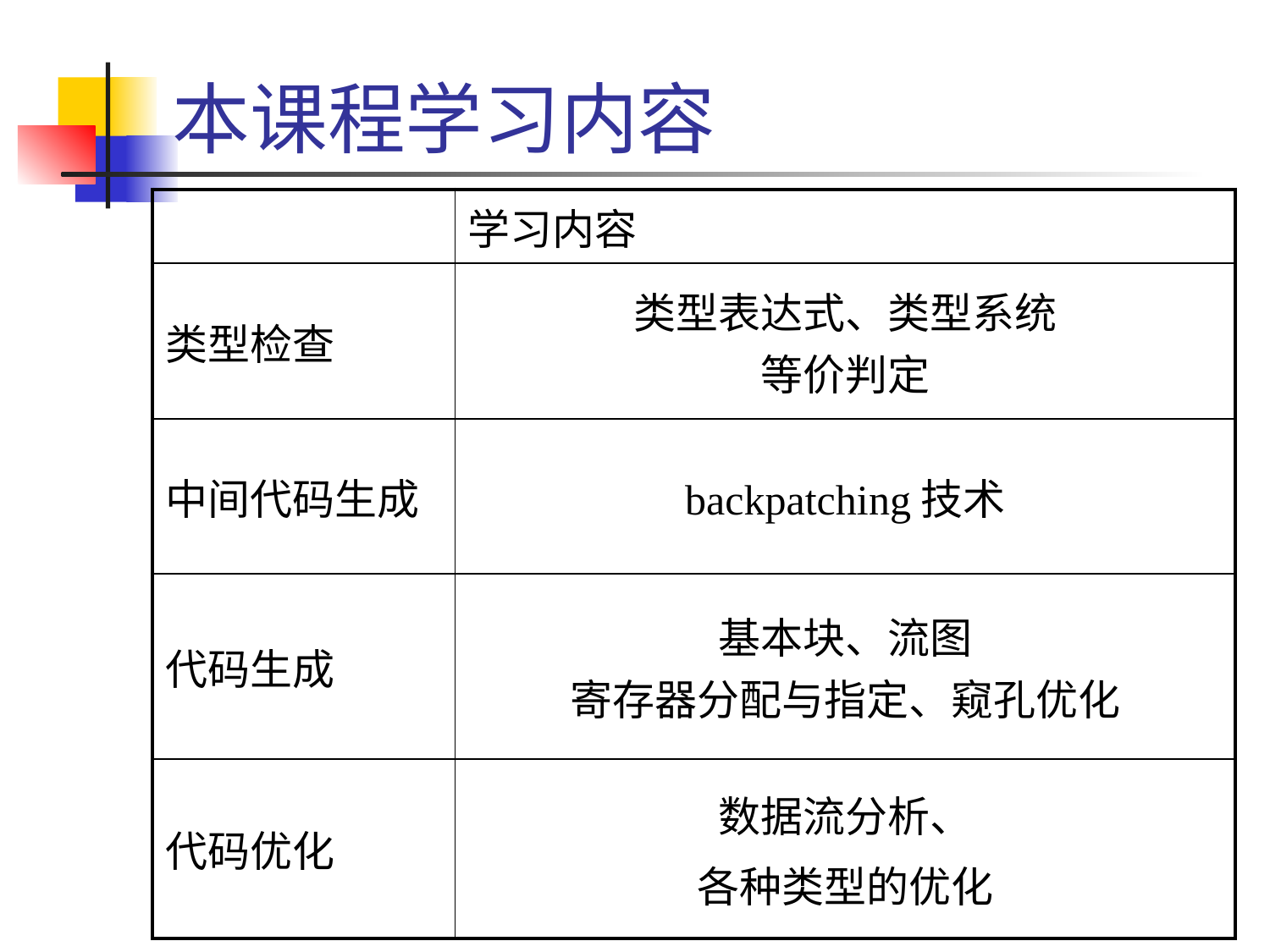

# 本课程学习内容
|  | 学习内容 |
| --- | --- |
| 类型检查 | 类型表达式、类型系统 等价判定 |
| 中间代码生成 | backpatching技术 |
| 代码生成 | 基本块、流图 寄存器分配与指定、窥孔优化 |
| 代码优化 | 数据流分析、 各种类型的优化 |